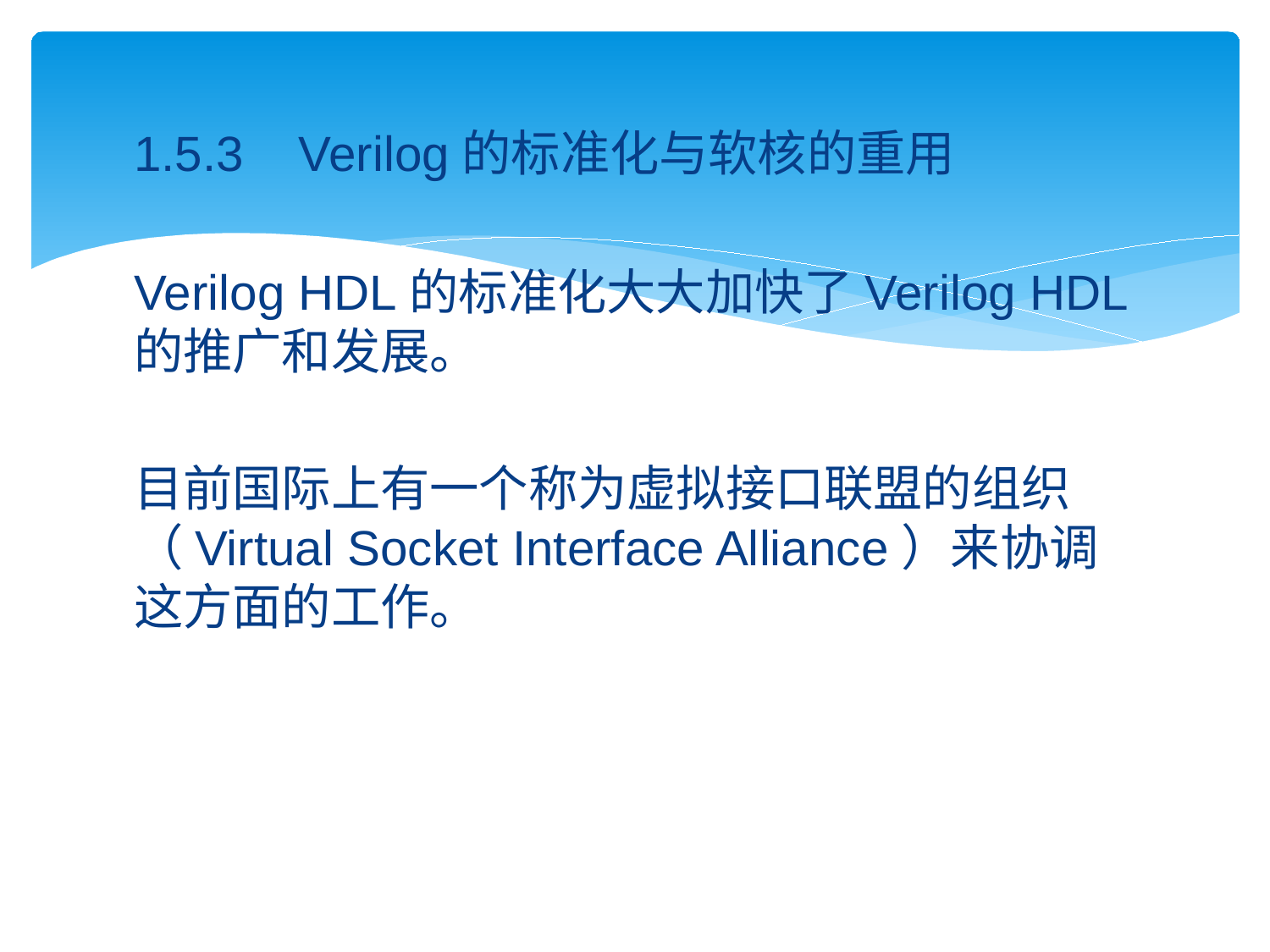

1.5.3    Verilog的标准化与软核的重用

Verilog HDL的标准化大大加快了Verilog HDL的推广和发展。

目前国际上有一个称为虚拟接口联盟的组织（Virtual Socket Interface Alliance）来协调这方面的工作。